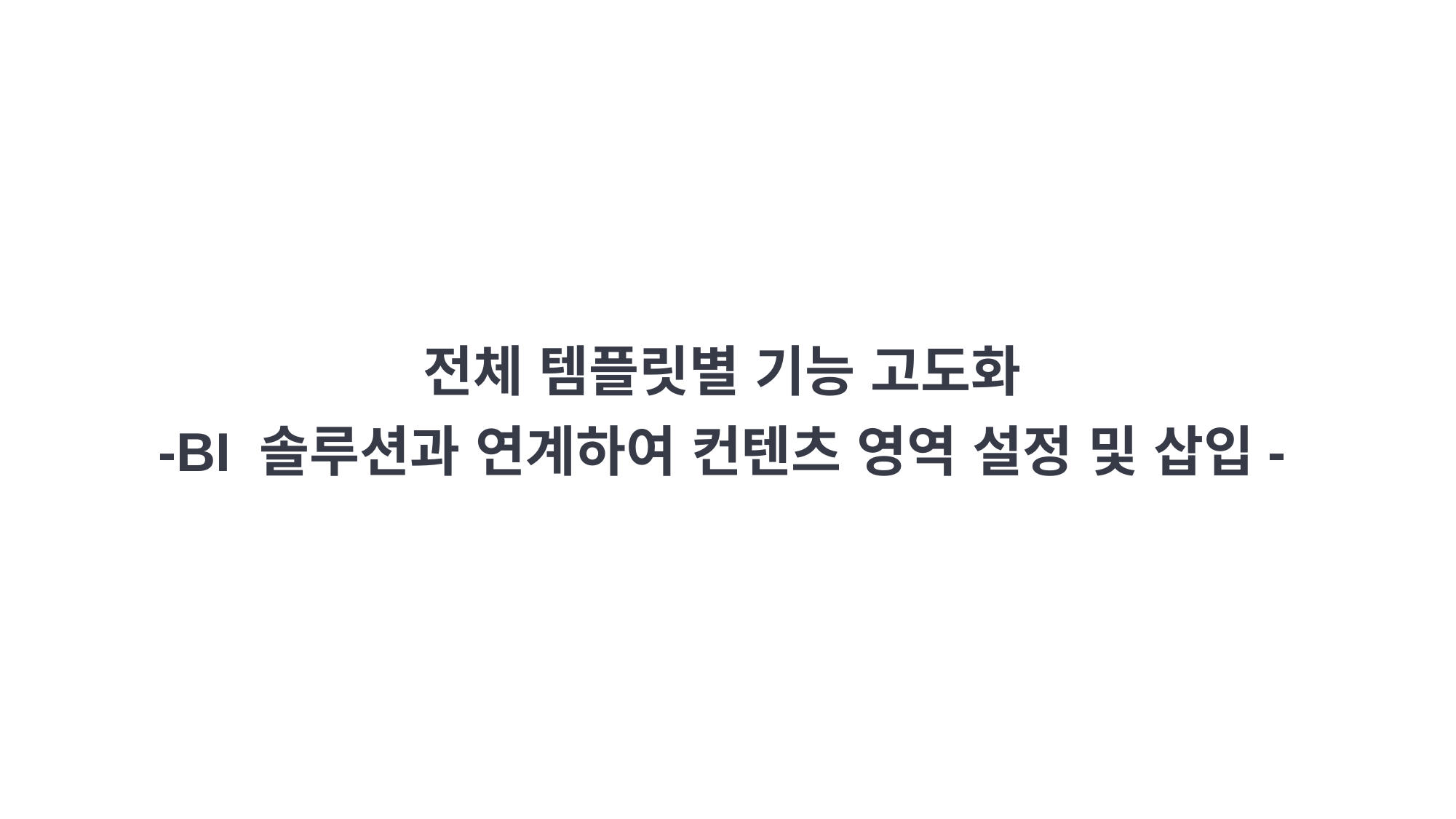

전체 템플릿별 기능 고도화
-BI 솔루션과 연계하여 컨텐츠 영역 설정 및 삽입-